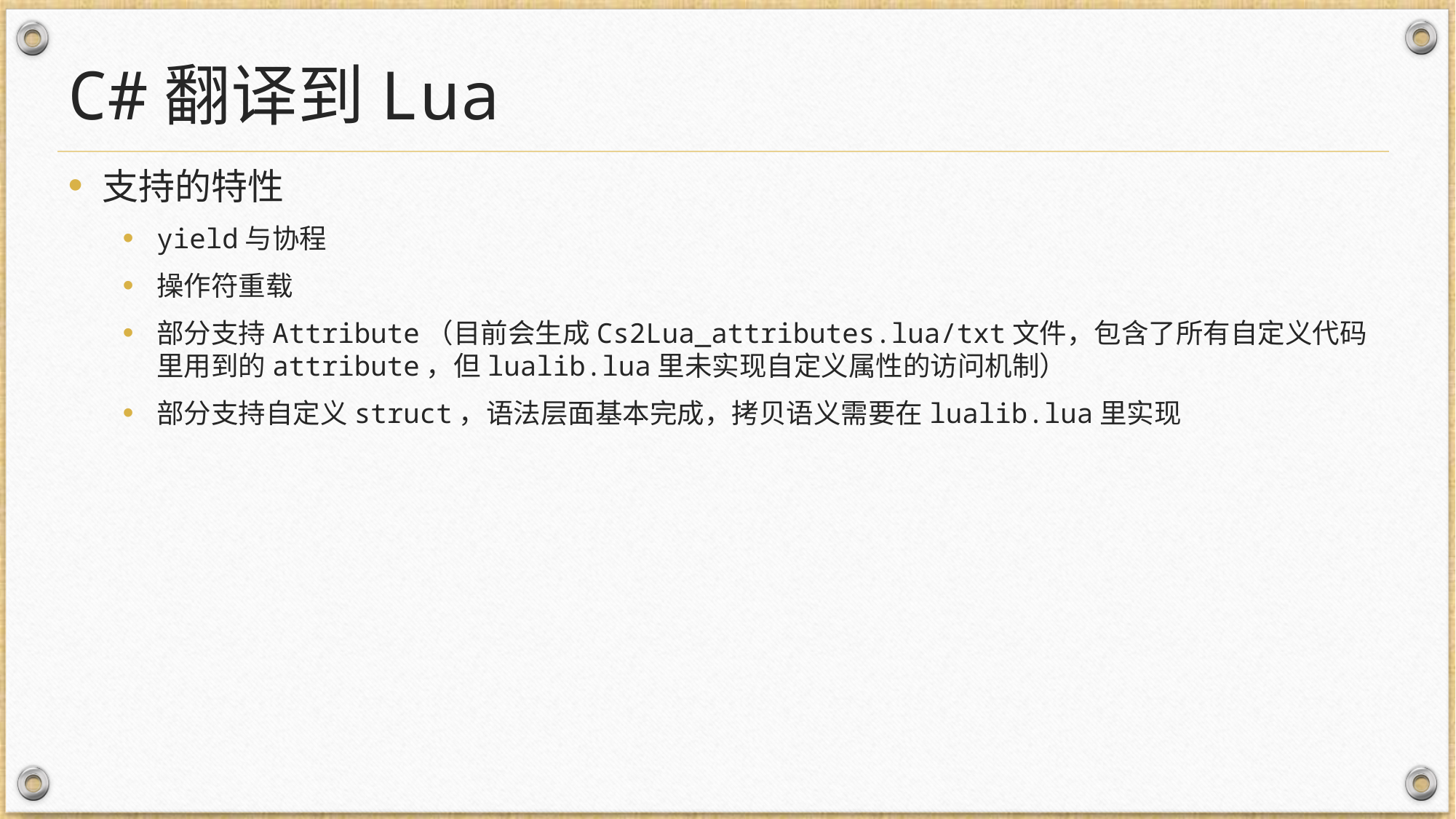

# C#翻译到Lua
支持的特性
yield与协程
操作符重载
部分支持Attribute（目前会生成Cs2Lua_attributes.lua/txt文件，包含了所有自定义代码里用到的attribute，但lualib.lua里未实现自定义属性的访问机制）
部分支持自定义struct，语法层面基本完成，拷贝语义需要在lualib.lua里实现